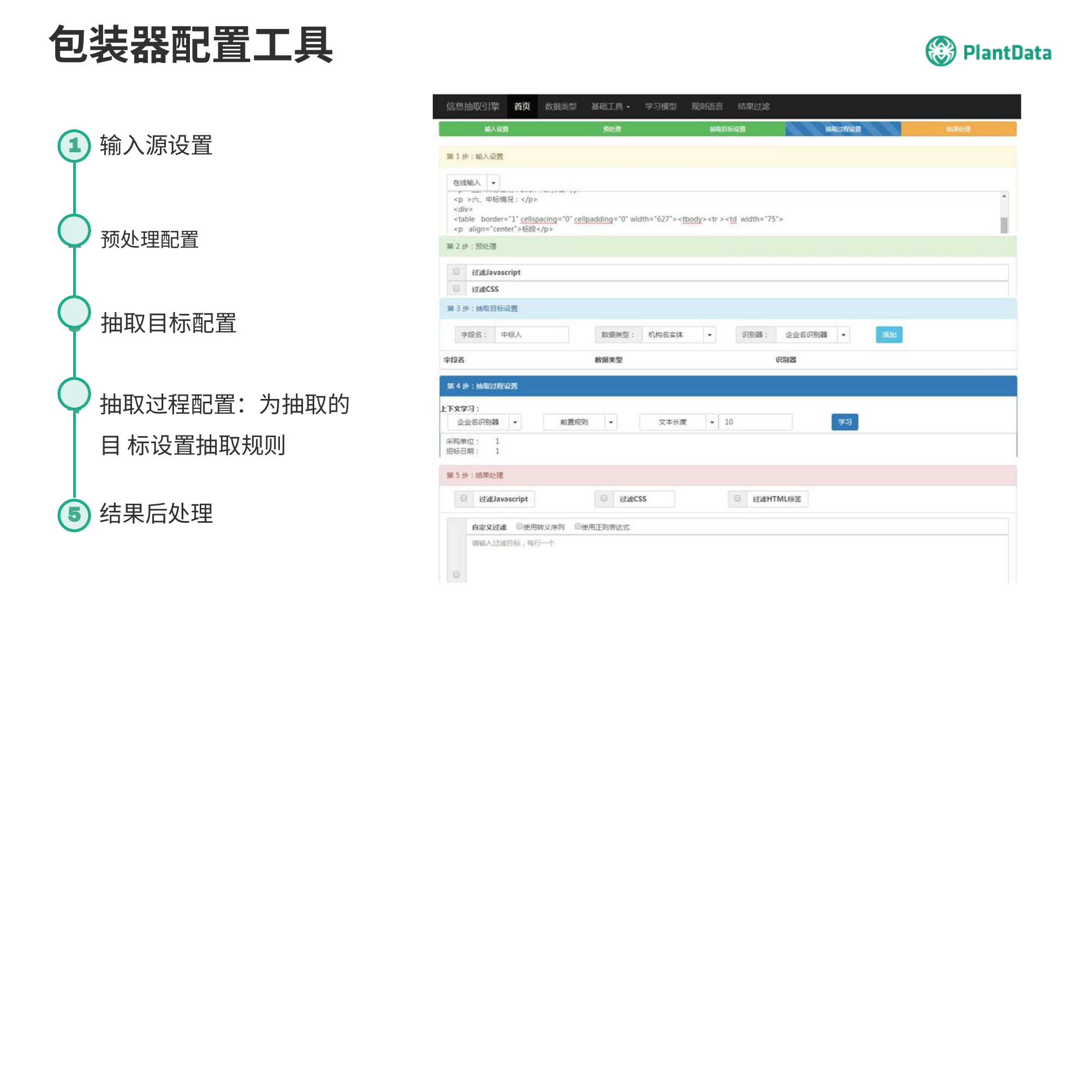

# 包装器配置工具

输入源设置
1

2	预处理配置

3	抽取目标配置

4	抽取过程配置：为抽取的目 标设置抽取规则

结果后处理

5